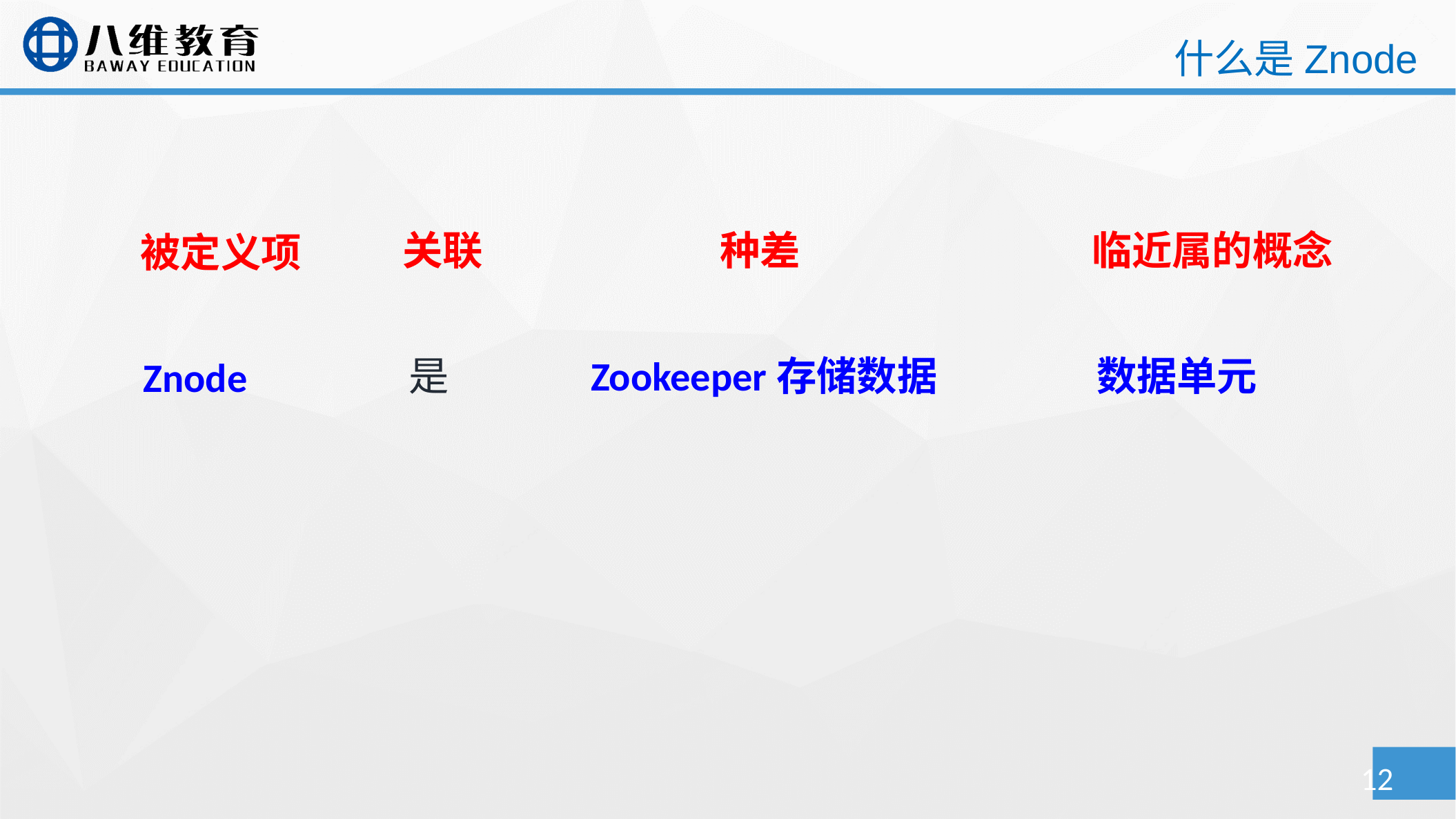

什么是Znode
临近属的概念
关联
种差
被定义项
Zookeeper存储数据
数据单元
       是
Znode